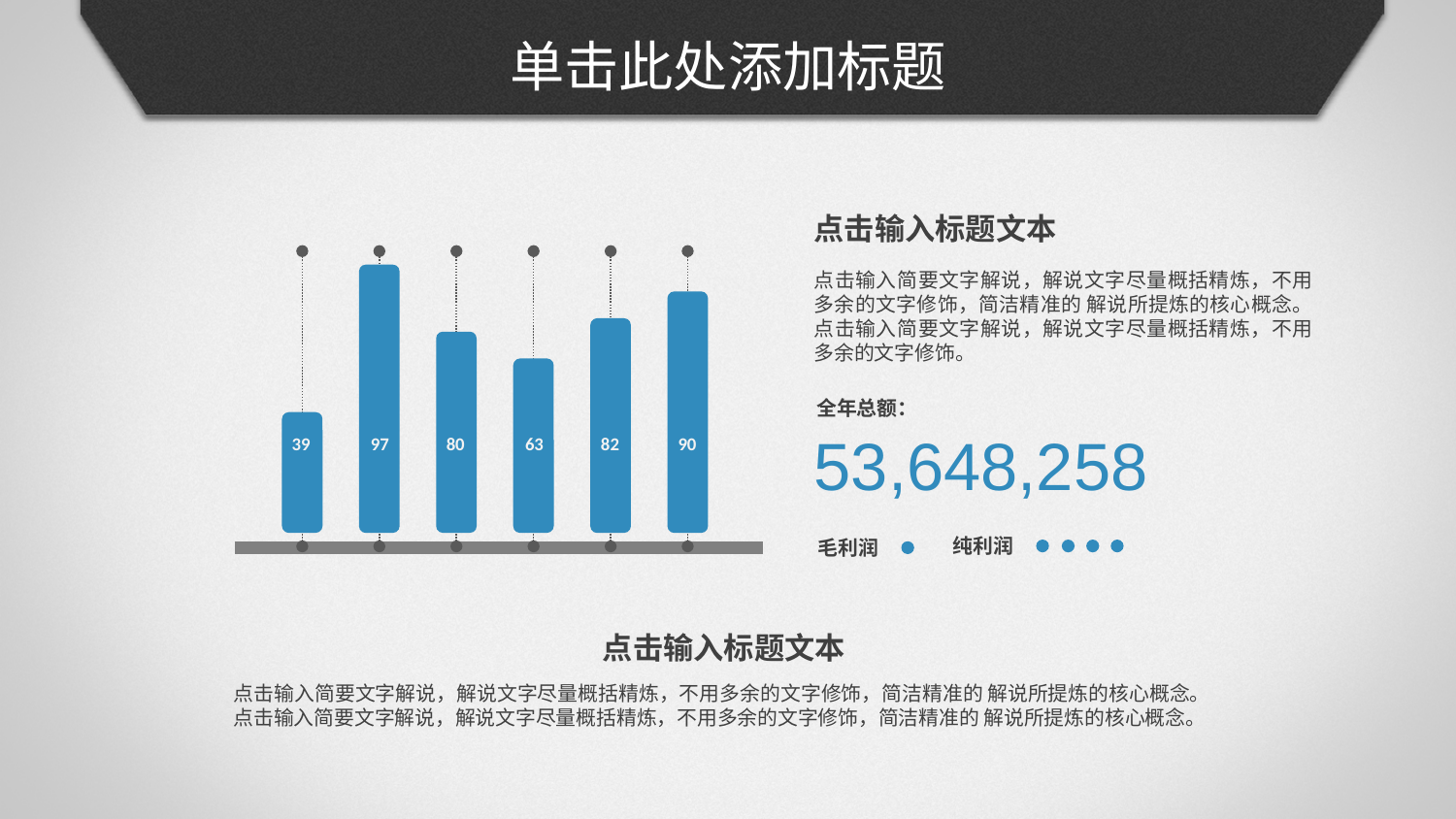

# 单击此处添加标题
点击输入标题文本

点击输入简要文字解说，解说文字尽量概括精炼，不用多余的文字修饰，简洁精准的 解说所提炼的核心概念。点击输入简要文字解说，解说文字尽量概括精炼，不用多余的文字修饰。
全年总额：
53,648,258
39
97
80
63
82
90
纯利润
毛利润

点击输入标题文本
点击输入简要文字解说，解说文字尽量概括精炼，不用多余的文字修饰，简洁精准的 解说所提炼的核心概念。点击输入简要文字解说，解说文字尽量概括精炼，不用多余的文字修饰，简洁精准的 解说所提炼的核心概念。